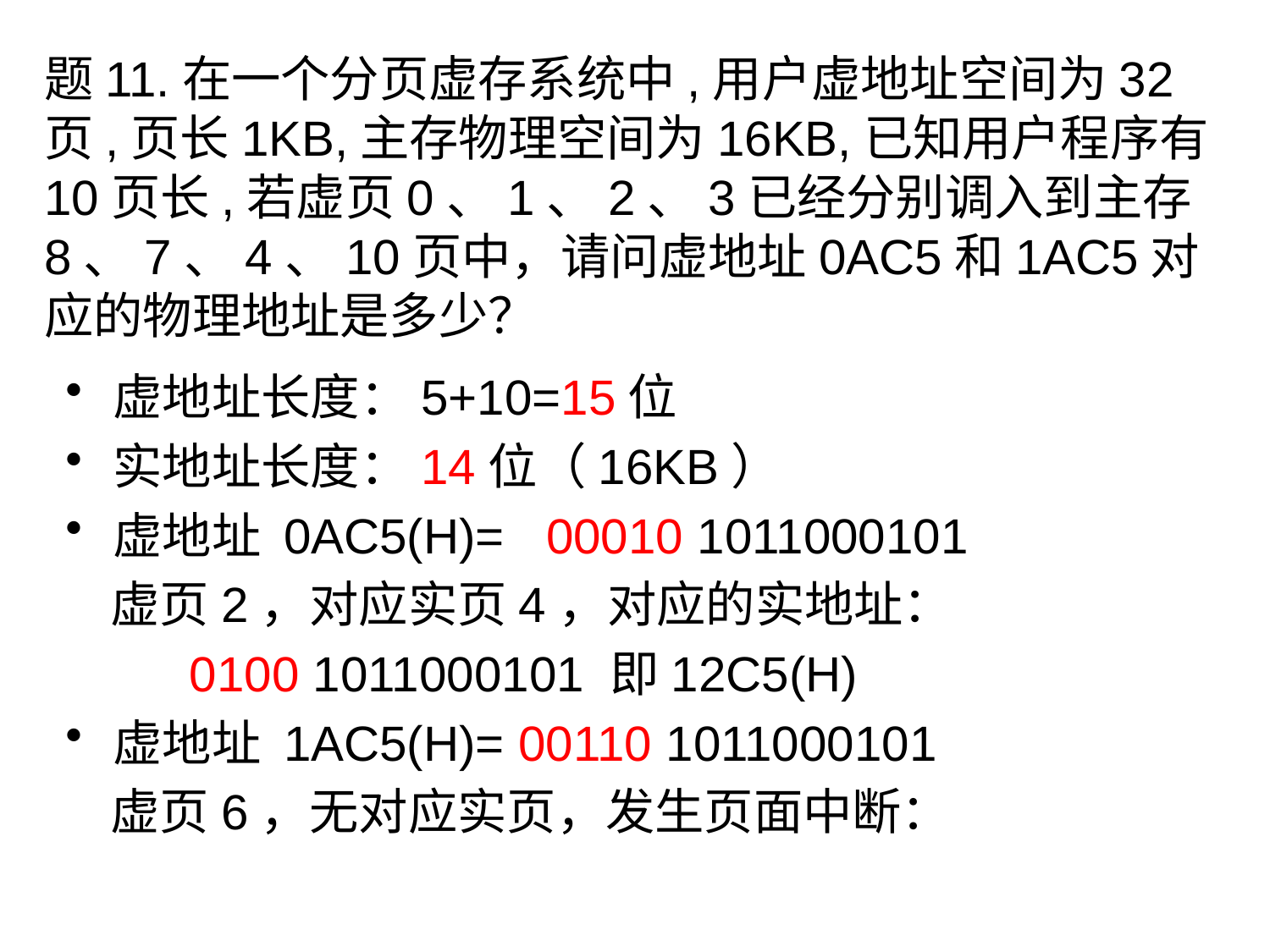

题11.在一个分页虚存系统中,用户虚地址空间为32页,页长1KB,主存物理空间为16KB,已知用户程序有10页长,若虚页0、1、2、3已经分别调入到主存8、7、4、10页中，请问虚地址0AC5和1AC5对应的物理地址是多少？
虚地址长度：5+10=15位
实地址长度：14位（16KB）
虚地址 0AC5(H)=   00010 1011000101
   虚页2，对应实页4，对应的实地址：
         0100 1011000101 即12C5(H)
虚地址 1AC5(H)= 00110 1011000101
   虚页6，无对应实页，发生页面中断：